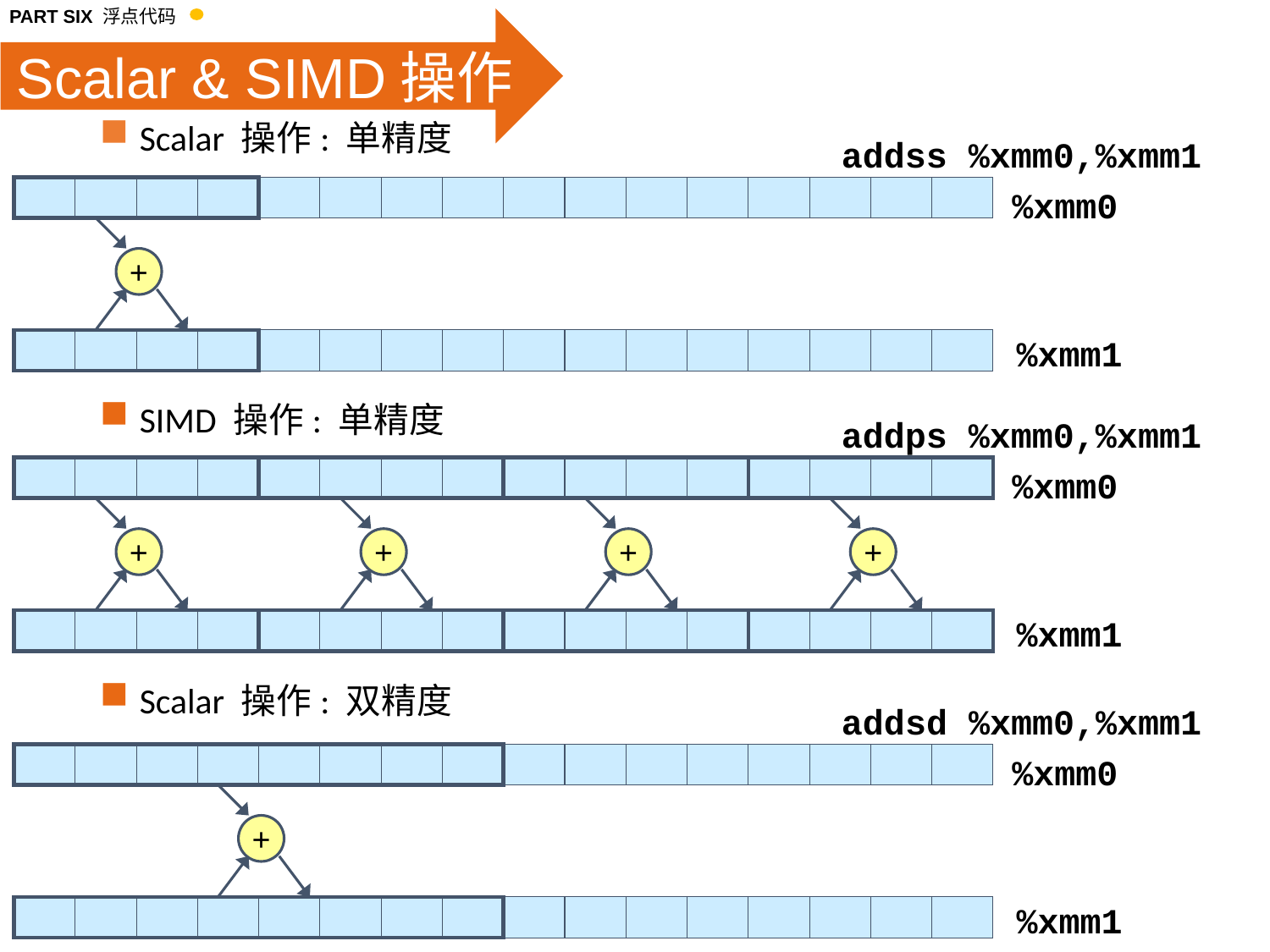

PART SIX 浮点代码
Scalar & SIMD操作

Scalar 操作: 单精度

SIMD 操作: 单精度

Scalar 操作: 双精度
addss %xmm0,%xmm1

%xmm0

+

%xmm1

addps %xmm0,%xmm1

%xmm0

+

+

+

+

%xmm1

addsd %xmm0,%xmm1

%xmm0

+

%xmm1